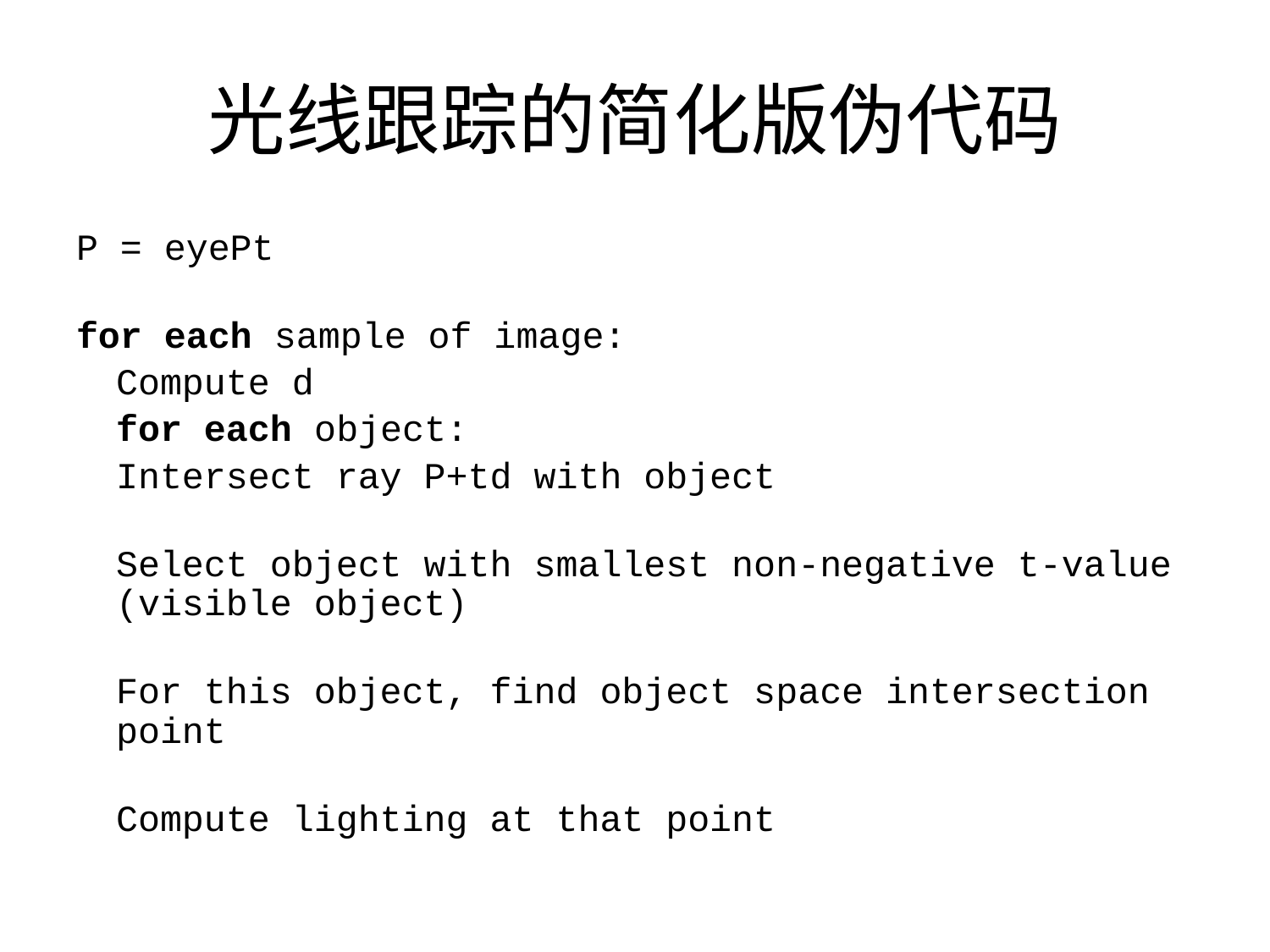

# 光线跟踪的简化版伪代码
P = eyePt

for each sample of image:
	Compute d
	for each object:
		Intersect ray P+td with object

	Select object with smallest non-negative t-value (visible object)

	For this object, find object space intersection point

	Compute lighting at that point